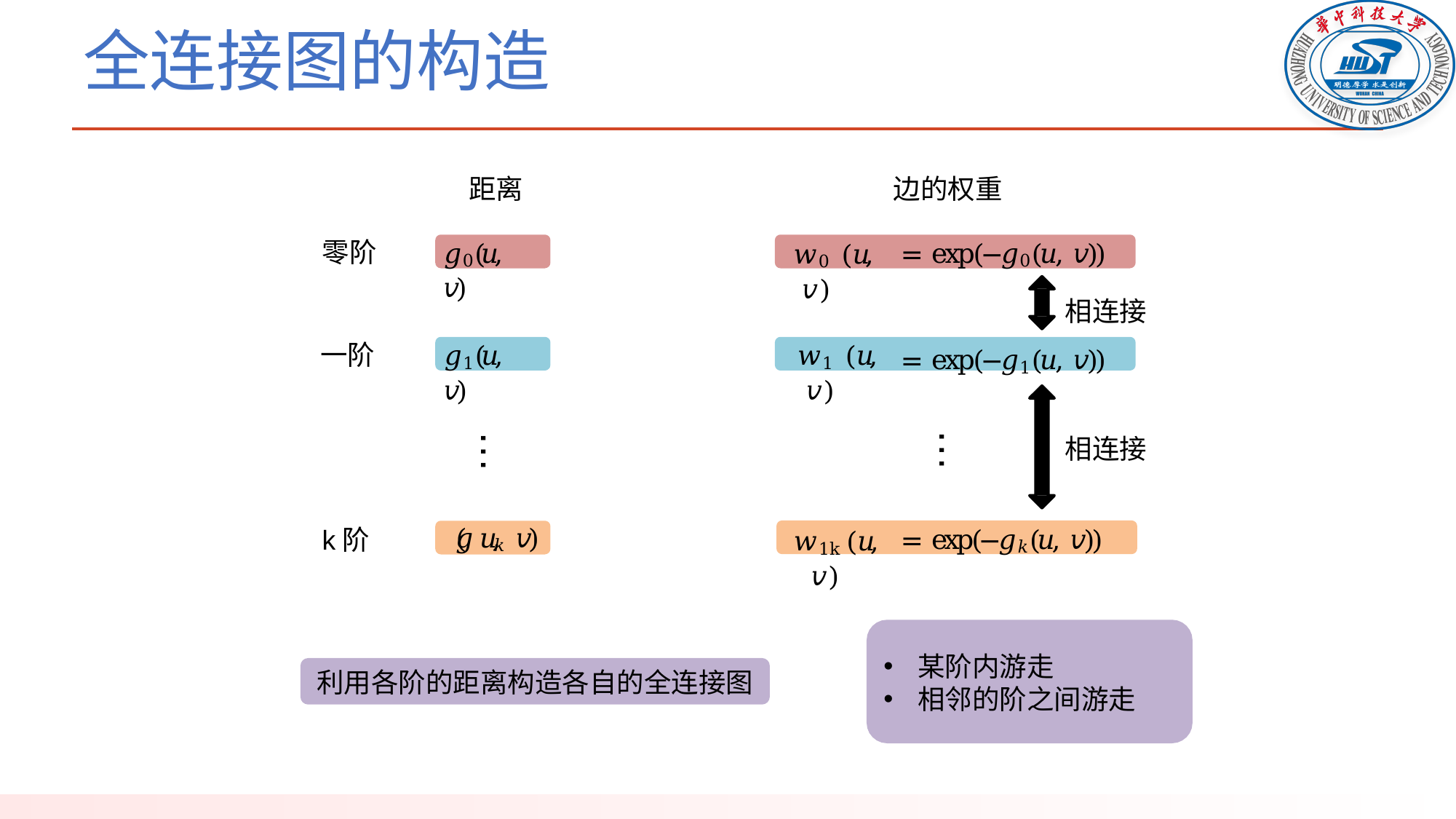

# 全连接图的构造
距离
边的权重
𝑔0(𝑢,  𝑣)
= exp(−𝑔0(𝑢, 𝑣))
相连接
= exp(−𝑔1(𝑢, 𝑣))
𝑤0 (𝑢,   𝑣)

零阶

𝑤1 (𝑢,    𝑣)
𝑔1(𝑢,  𝑣)

一阶

…
…
相连接
𝑔    𝑘                      (     𝑢,    𝑣)
= exp(−𝑔𝑘(𝑢, 𝑣))

𝑤1k(𝑢,    𝑣)
k阶

某阶内游走
相邻的阶之间游走

利用各阶的距离构造各自的全连接图